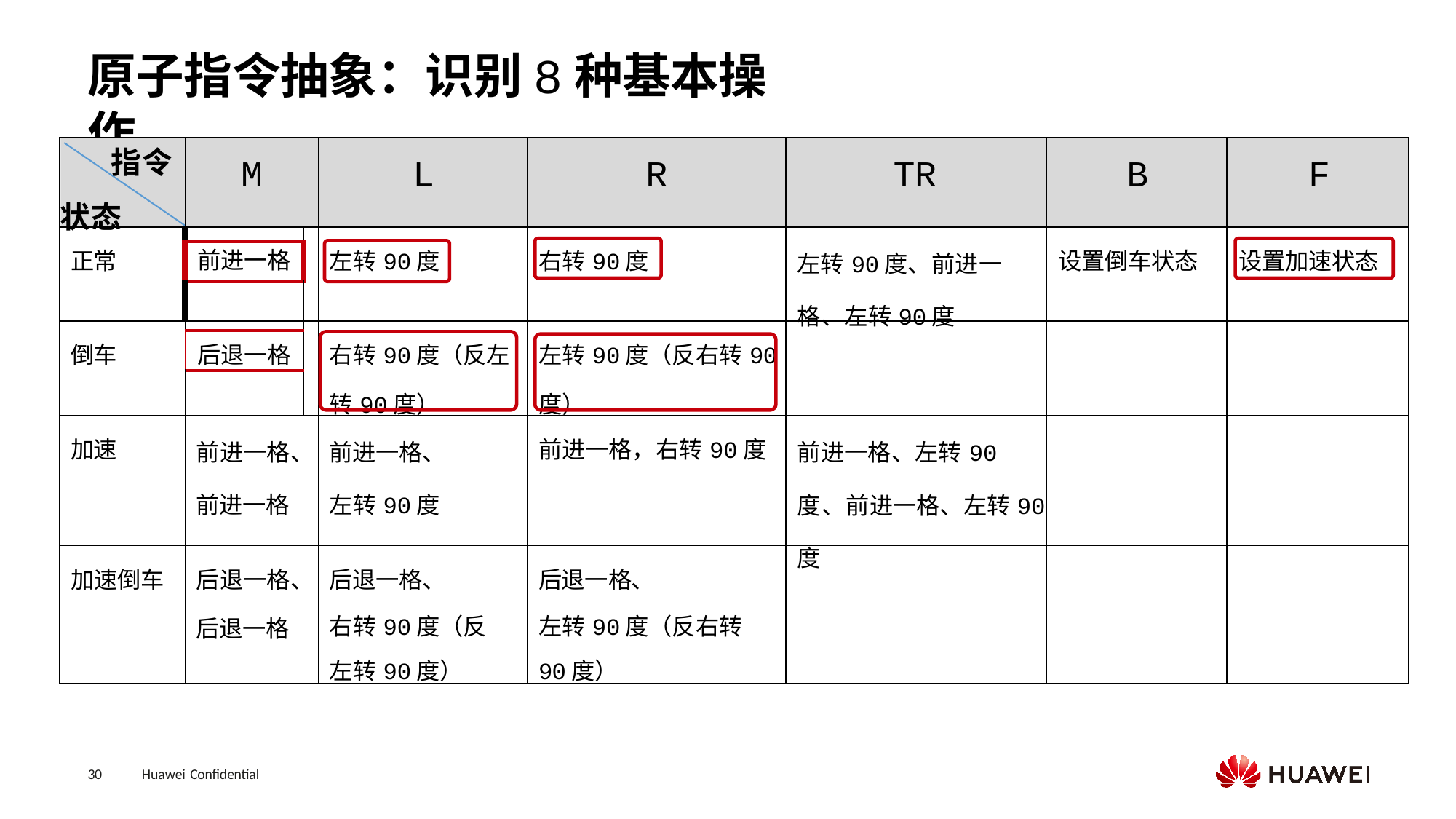

# 原子指令抽象：识别8种基本操作
| 指令 状态 | M |  | L | R | TR | B | F |
| --- | --- | --- | --- | --- | --- | --- | --- |
| 正常 |  |  | 左转90度 | 右转90度 | 左转90度、前进一格、左转90度 | 设置倒车状态 | 设置加速状态 |
|  | 前进一格 |  |  |  |  |  |  |
|  |  |  |  |  |  |  |  |
| 倒车 |  |  | 右转90度（反左 转90度） | 左转90度（反右转90 度） |  |  |  |
|  | 后退一格 |  |  |  |  |  |  |
|  |  |  |  |  |  |  |  |
| 加速 | 前进一格、前进一格 |  | 前进一格、左转90度 | 前进一格，右转90度 | 前进一格、左转90度、前进一格、左转90度 |  |  |
| 加速倒车 | 后退一格、 后退一格 |  | 后退一格、 右转90度（反左转90度） | 后退一格、 左转90度（反右转90度） |  |  |  |

30
Huawei Confidential